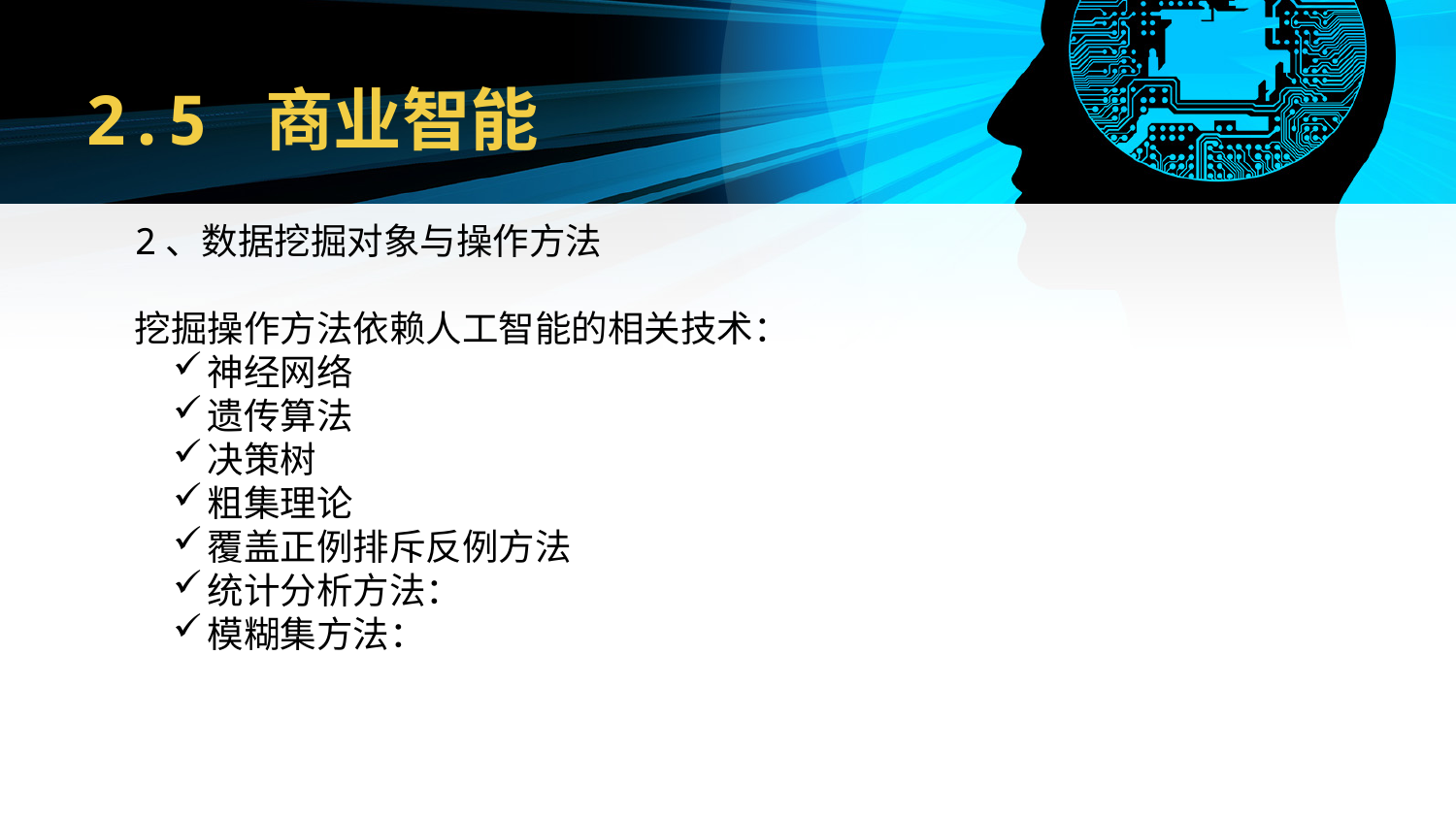

# 2.5 商业智能
2、数据挖掘对象与操作方法

挖掘操作方法依赖人工智能的相关技术：
神经网络
遗传算法
决策树
粗集理论
覆盖正例排斥反例方法
统计分析方法：
模糊集方法：